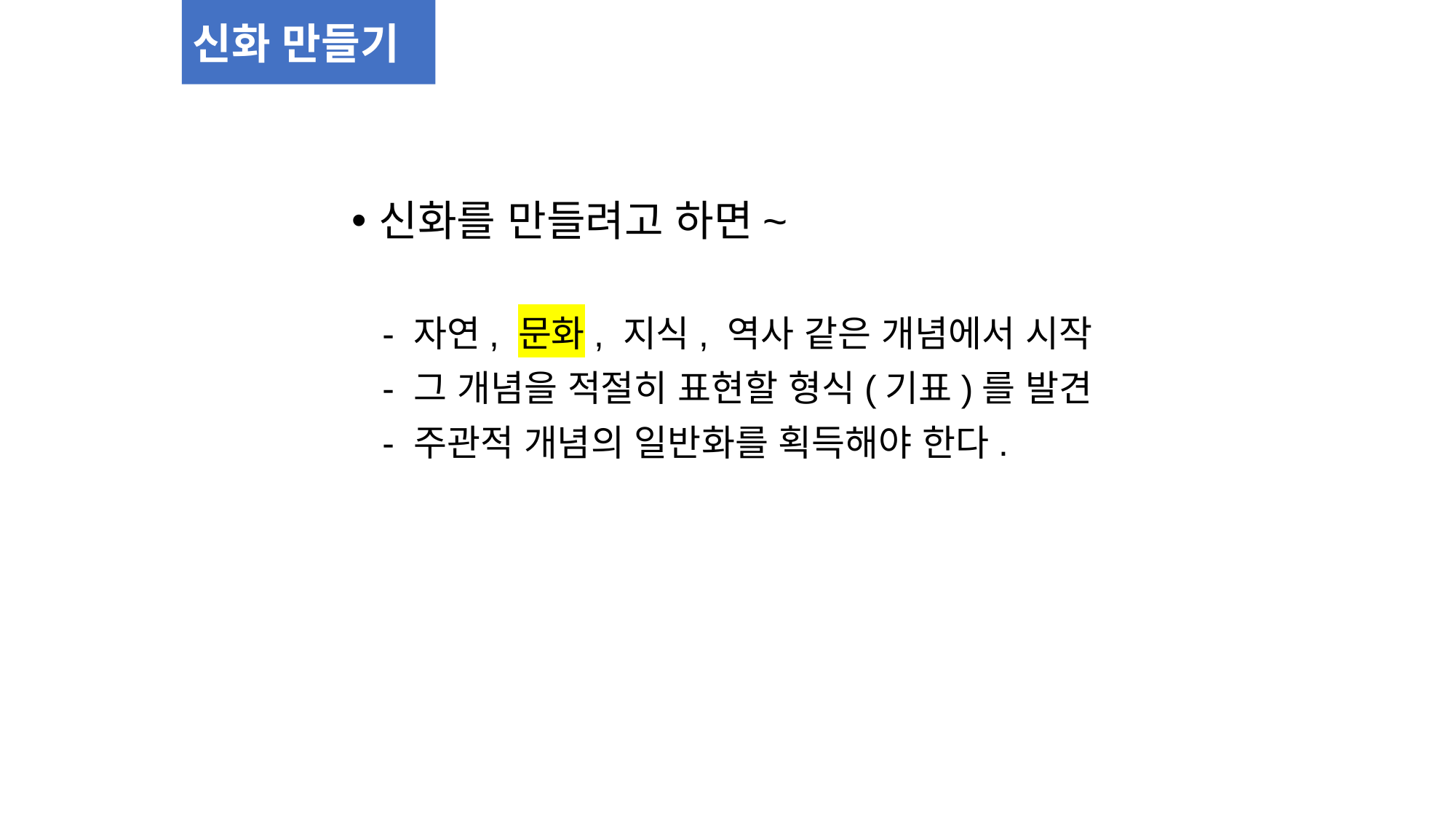

신화 만들기
신화를 만들려고 하면~

   - 자연, 문화, 지식, 역사 같은 개념에서 시작
   - 그 개념을 적절히 표현할 형식(기표)를 발견
   - 주관적 개념의 일반화를 획득해야 한다.